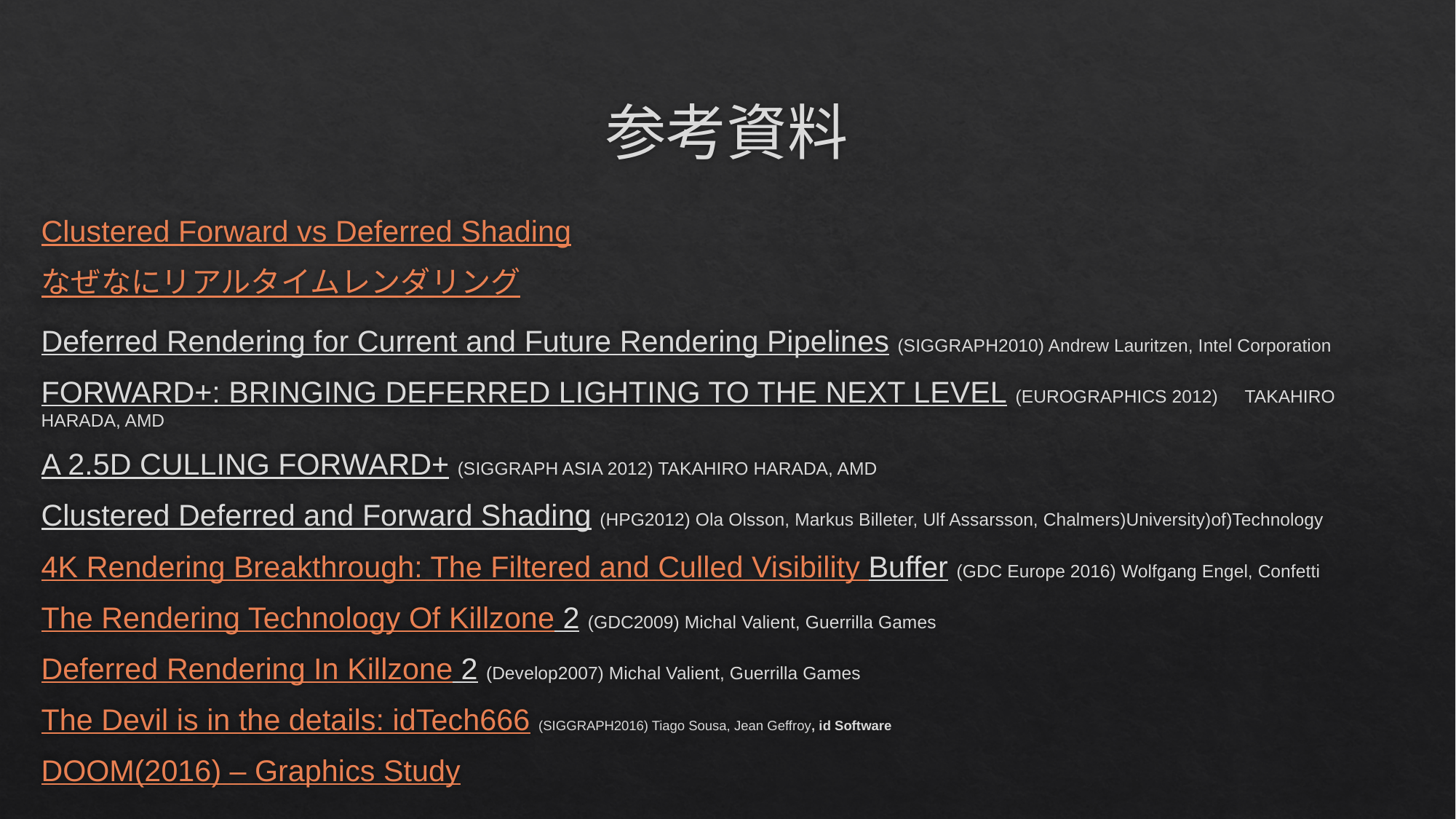

# 参考資料
Clustered Forward vs Deferred Shading
なぜなにリアルタイムレンダリング
Deferred Rendering for Current and Future Rendering Pipelines (SIGGRAPH2010) Andrew Lauritzen, Intel Corporation
FORWARD+: BRINGING DEFERRED LIGHTING TO THE NEXT LEVEL (EUROGRAPHICS 2012)　TAKAHIRO HARADA, AMD
A 2.5D CULLING FORWARD+ (SIGGRAPH ASIA 2012) TAKAHIRO HARADA, AMD
Clustered Deferred and Forward Shading (HPG2012) Ola Olsson, Markus Billeter, Ulf Assarsson, Chalmers)University)of)Technology
4K Rendering Breakthrough: The Filtered and Culled Visibility Buffer (GDC Europe 2016) Wolfgang Engel, Confetti
The Rendering Technology Of Killzone 2 (GDC2009) Michal Valient, Guerrilla Games
Deferred Rendering In Killzone 2 (Develop2007) Michal Valient, Guerrilla Games
The Devil is in the details: idTech666 (SIGGRAPH2016) Tiago Sousa, Jean Geffroy, id Software
DOOM(2016) – Graphics Study